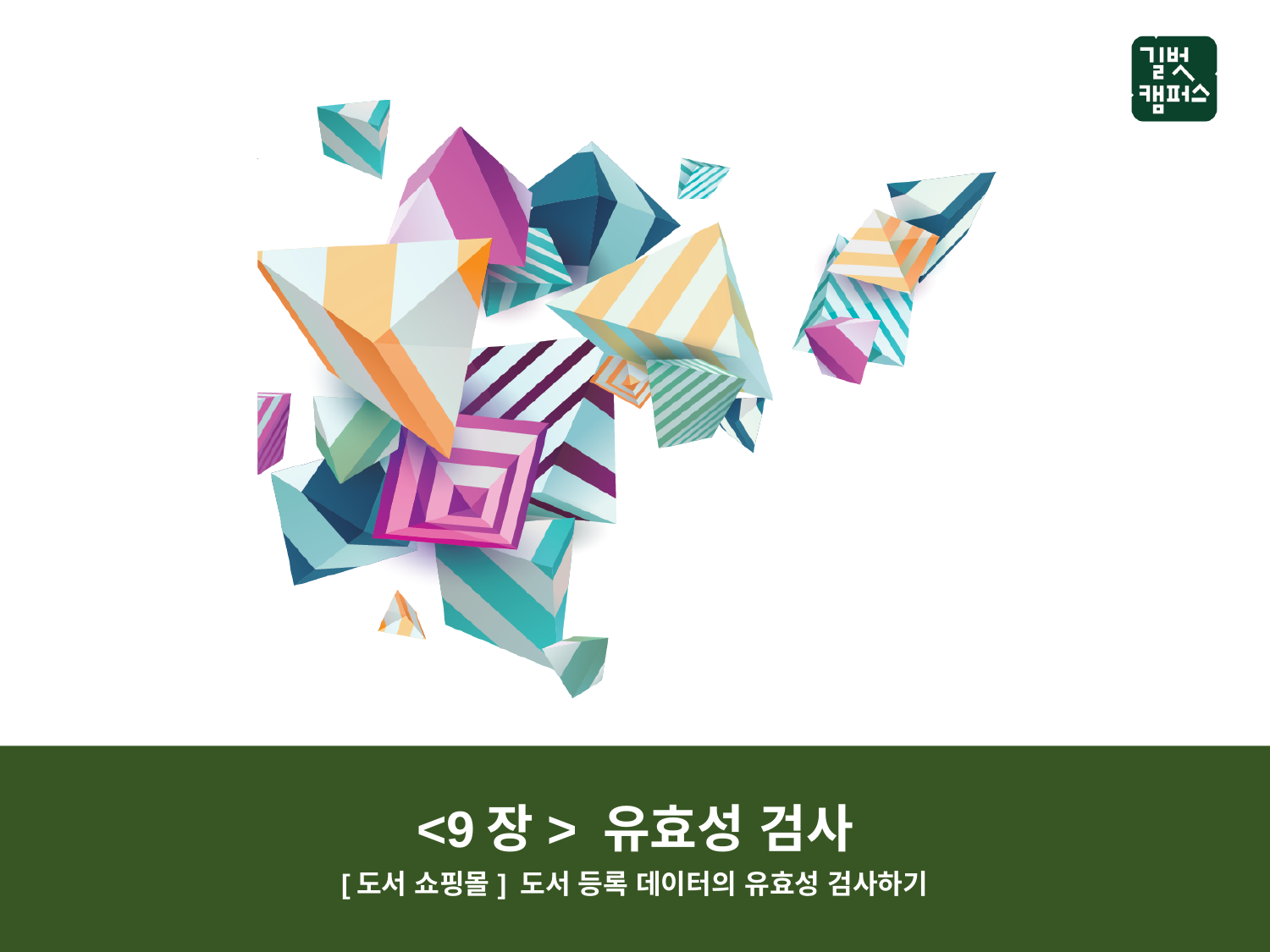

<9장> 유효성 검사
[도서 쇼핑몰] 도서 등록 데이터의 유효성 검사하기
<1장> 전기의 기본 개념과 팅커캐드